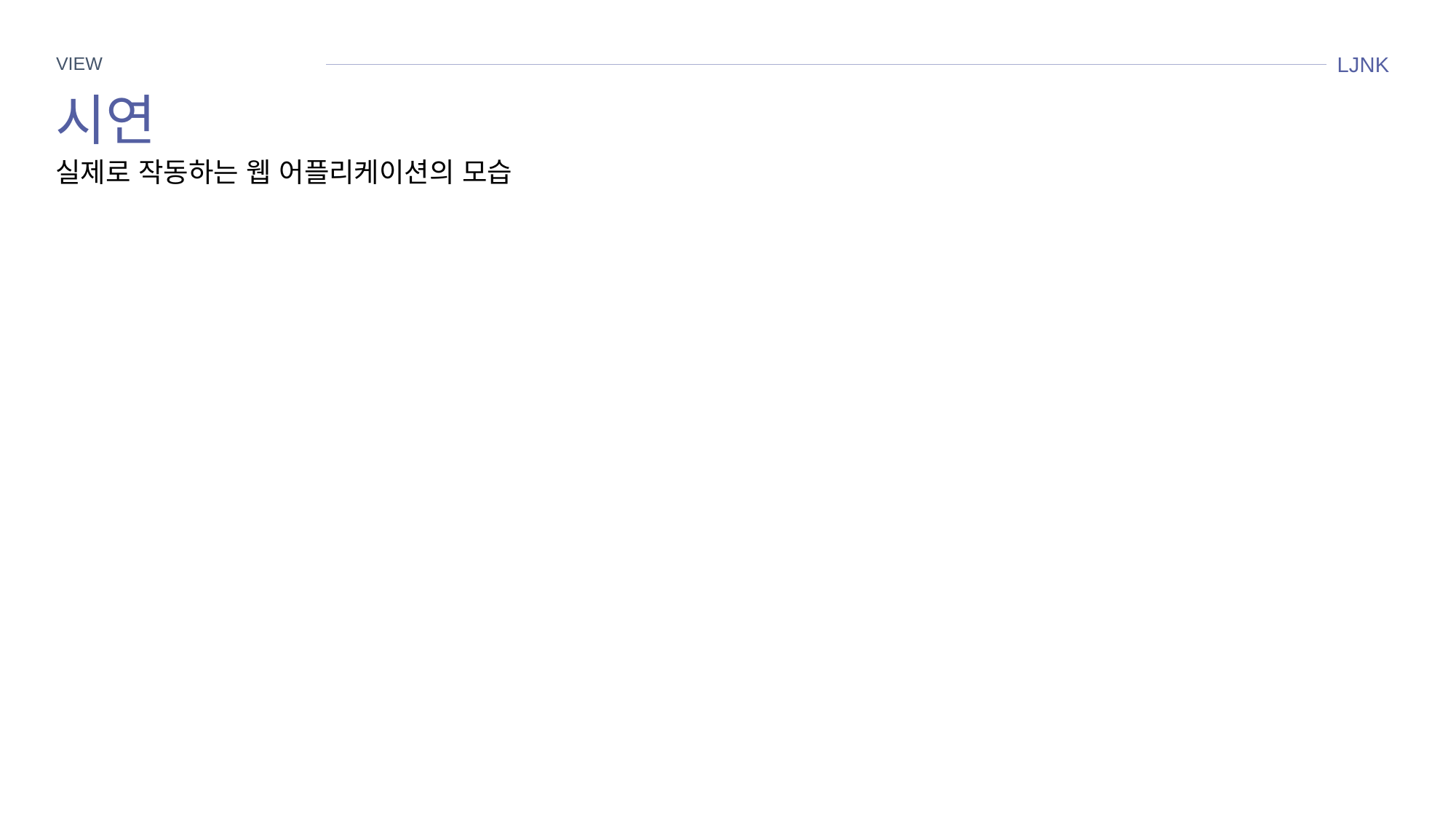

LJNK
VIEW
시연
실제로 작동하는 웹 어플리케이션의 모습